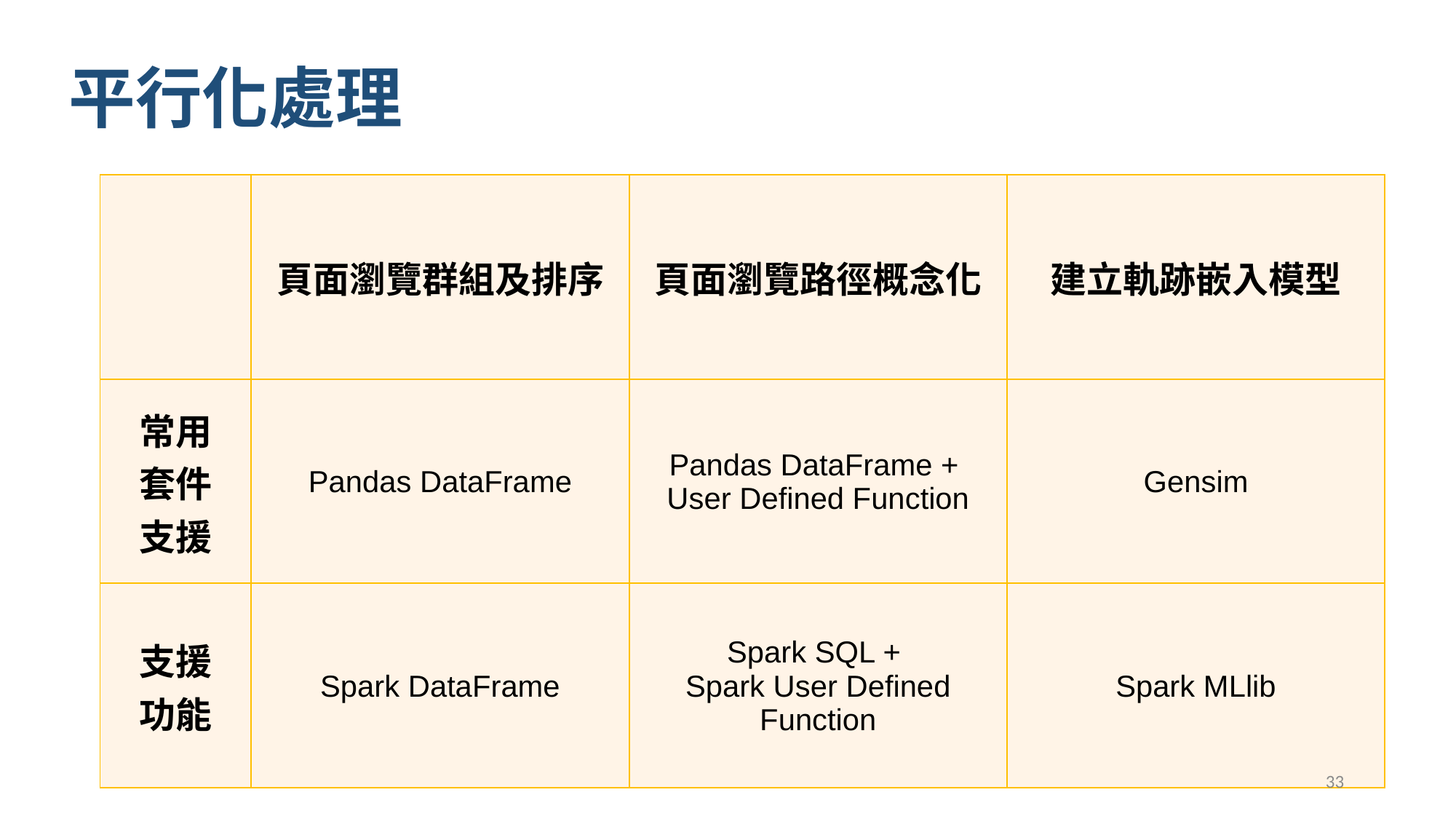

# 平行化處理
|  | 頁面瀏覽群組及排序 | 頁面瀏覽路徑概念化 | 建立軌跡嵌入模型 |
| --- | --- | --- | --- |
| 常用 套件 支援 | Pandas DataFrame | Pandas DataFrame + User Defined Function | Gensim |
| 支援 功能 | Spark DataFrame | Spark SQL + Spark User Defined Function | Spark MLlib |
33